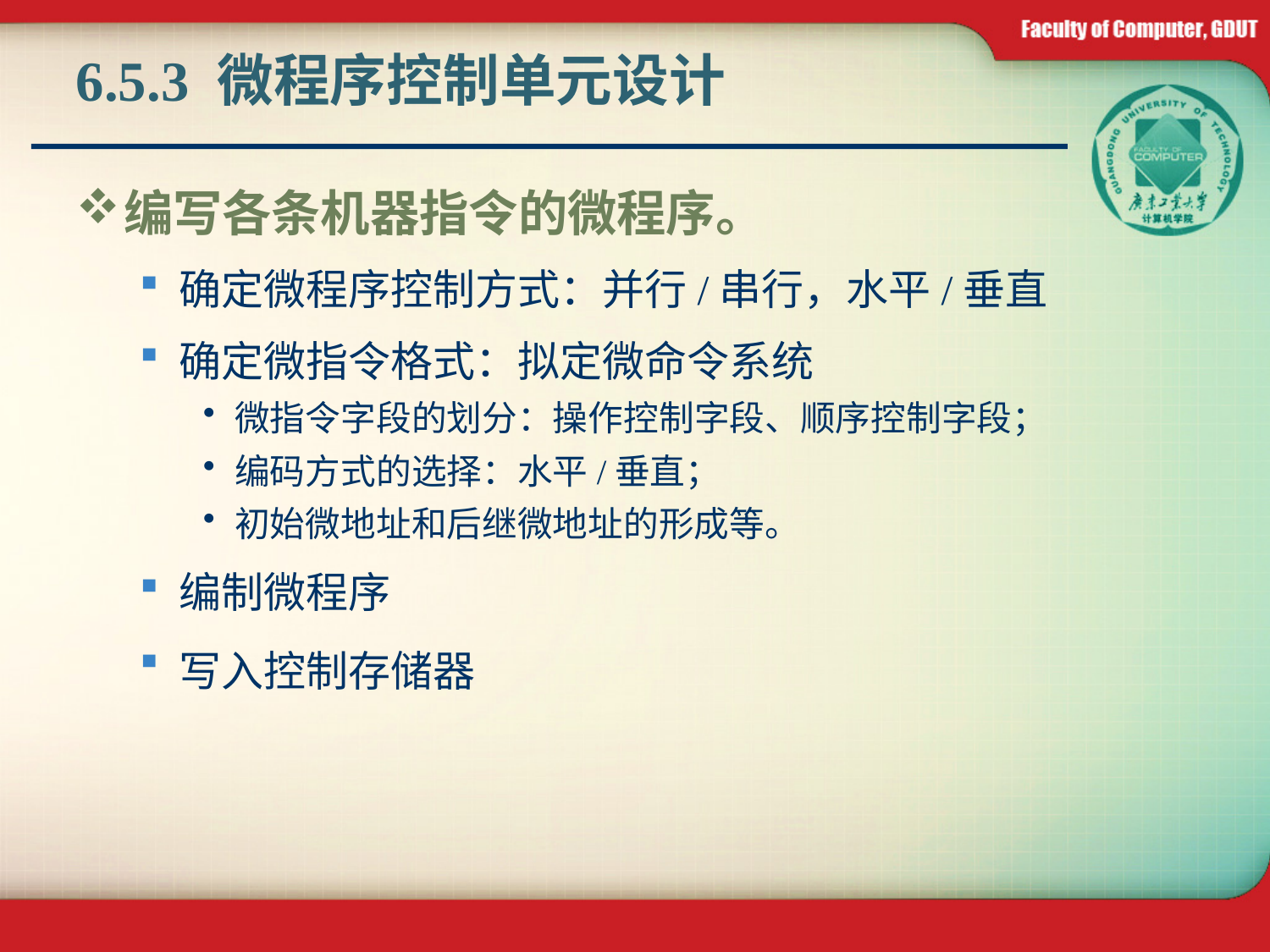

# 6.5.3 微程序控制单元设计
编写各条机器指令的微程序。
确定微程序控制方式：并行/串行，水平/垂直
确定微指令格式：拟定微命令系统
微指令字段的划分：操作控制字段、顺序控制字段；
编码方式的选择：水平/垂直；
初始微地址和后继微地址的形成等。
编制微程序
写入控制存储器